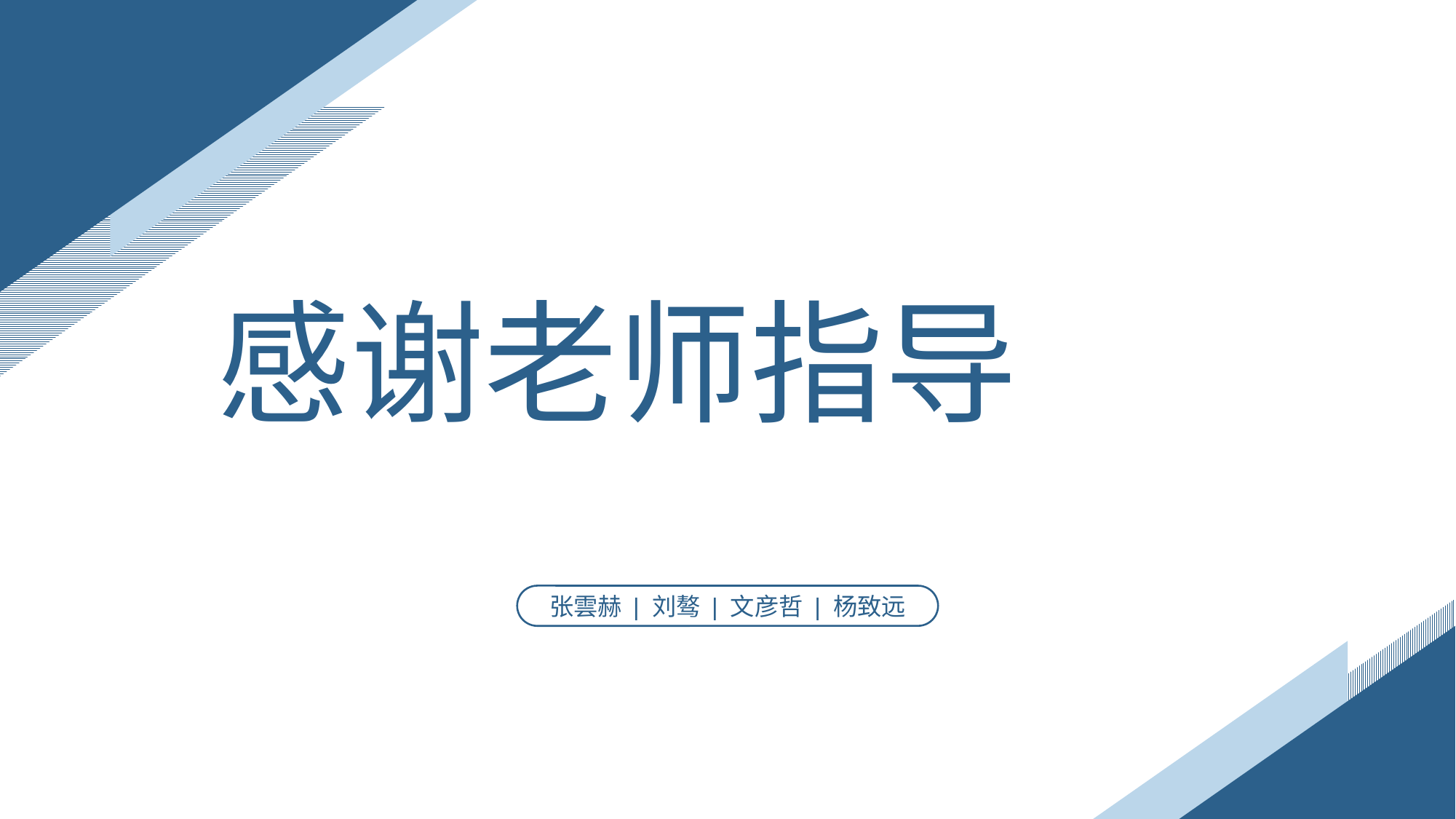

感谢老师指导
张雲赫 | 刘骜 | 文彦哲 | 杨致远